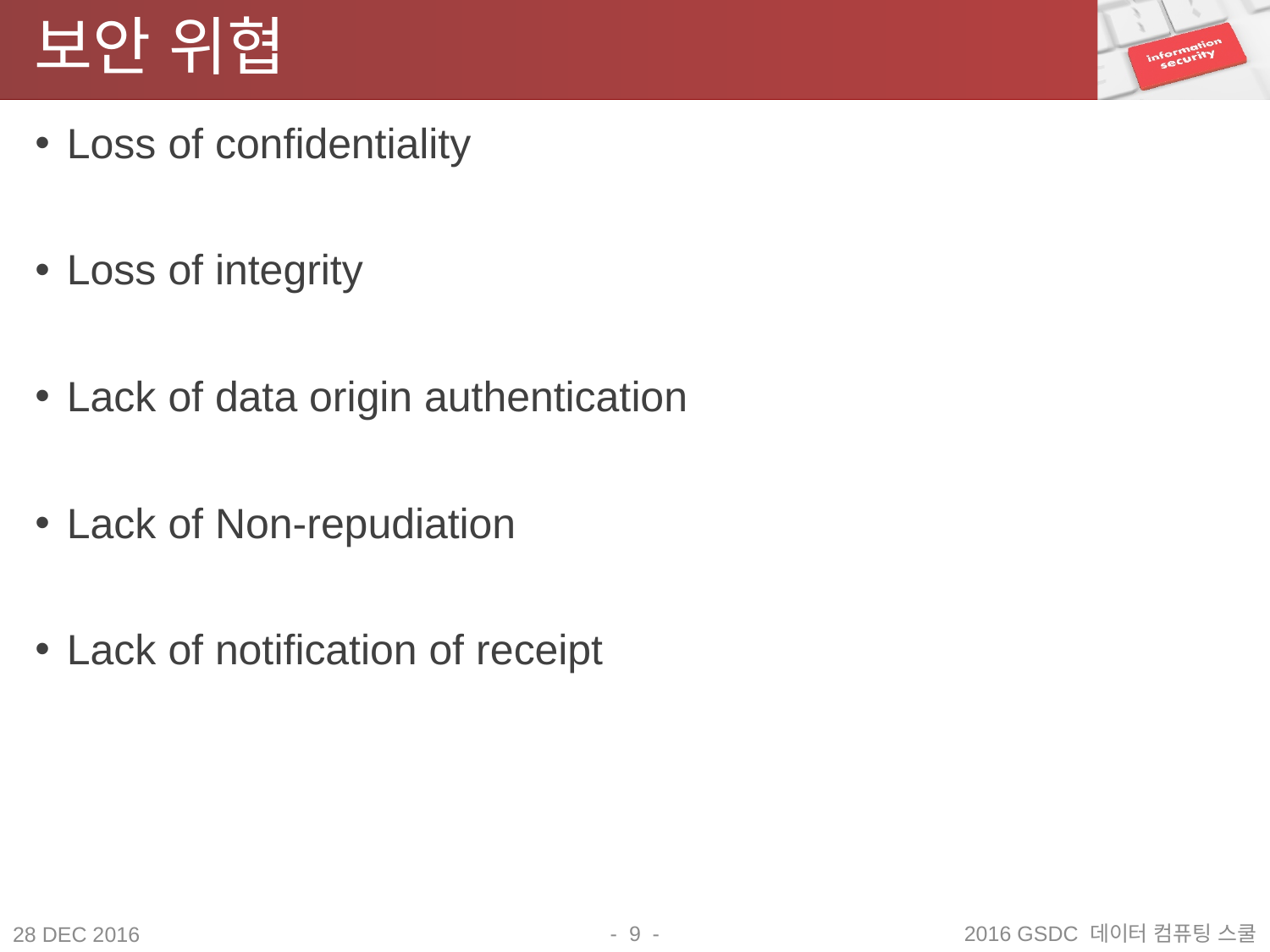

# 보안 위협
Loss of confidentiality

Loss of integrity

Lack of data origin authentication

Lack of Non-repudiation

Lack of notification of receipt
9
2016 GSDC 데이터 컴퓨팅 스쿨
28 DEC 2016